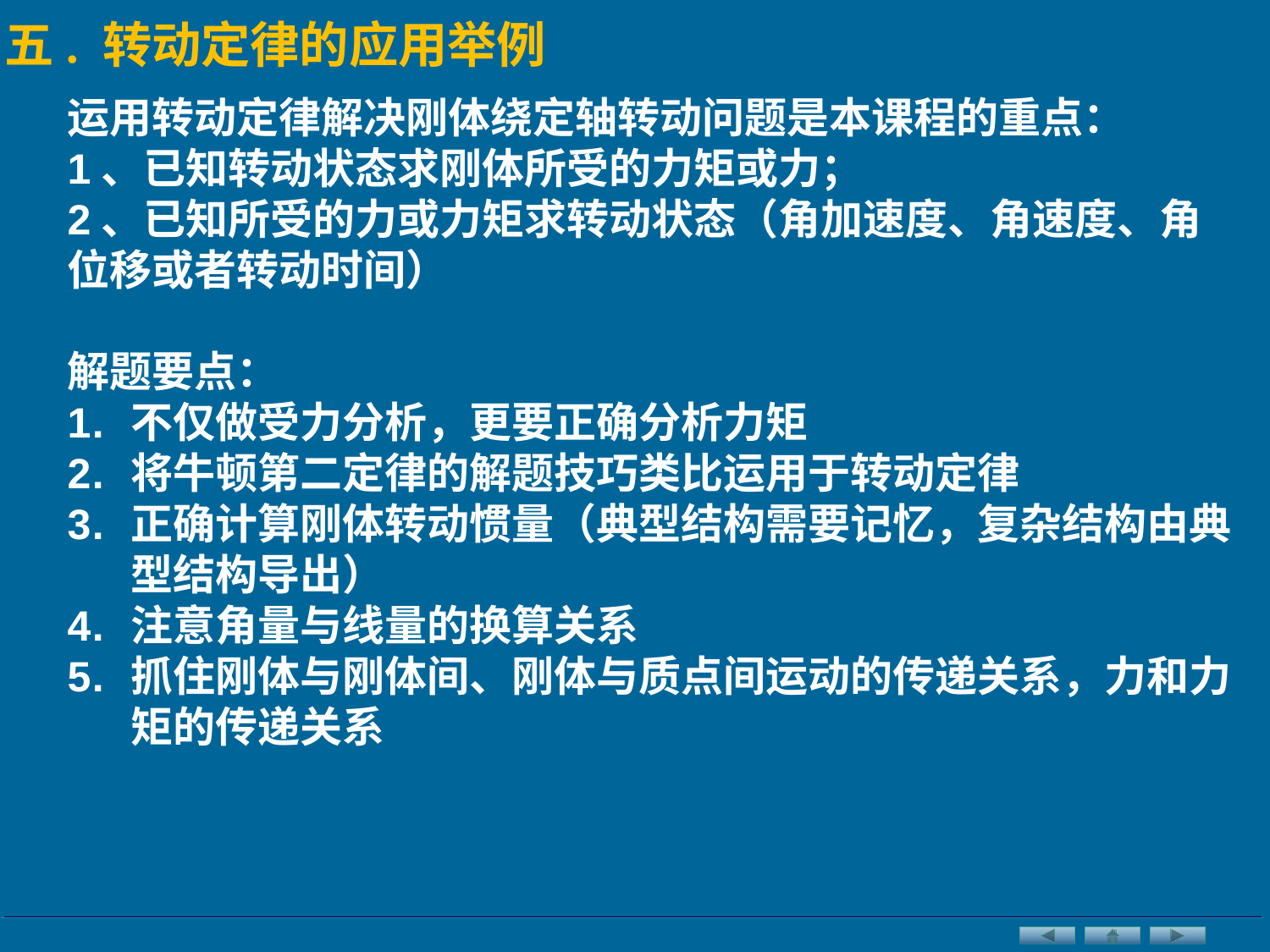

五. 转动定律的应用举例
运用转动定律解决刚体绕定轴转动问题是本课程的重点：
1、已知转动状态求刚体所受的力矩或力；
2、已知所受的力或力矩求转动状态（角加速度、角速度、角位移或者转动时间）

解题要点：
不仅做受力分析，更要正确分析力矩
将牛顿第二定律的解题技巧类比运用于转动定律
正确计算刚体转动惯量（典型结构需要记忆，复杂结构由典型结构导出）
注意角量与线量的换算关系
抓住刚体与刚体间、刚体与质点间运动的传递关系，力和力矩的传递关系